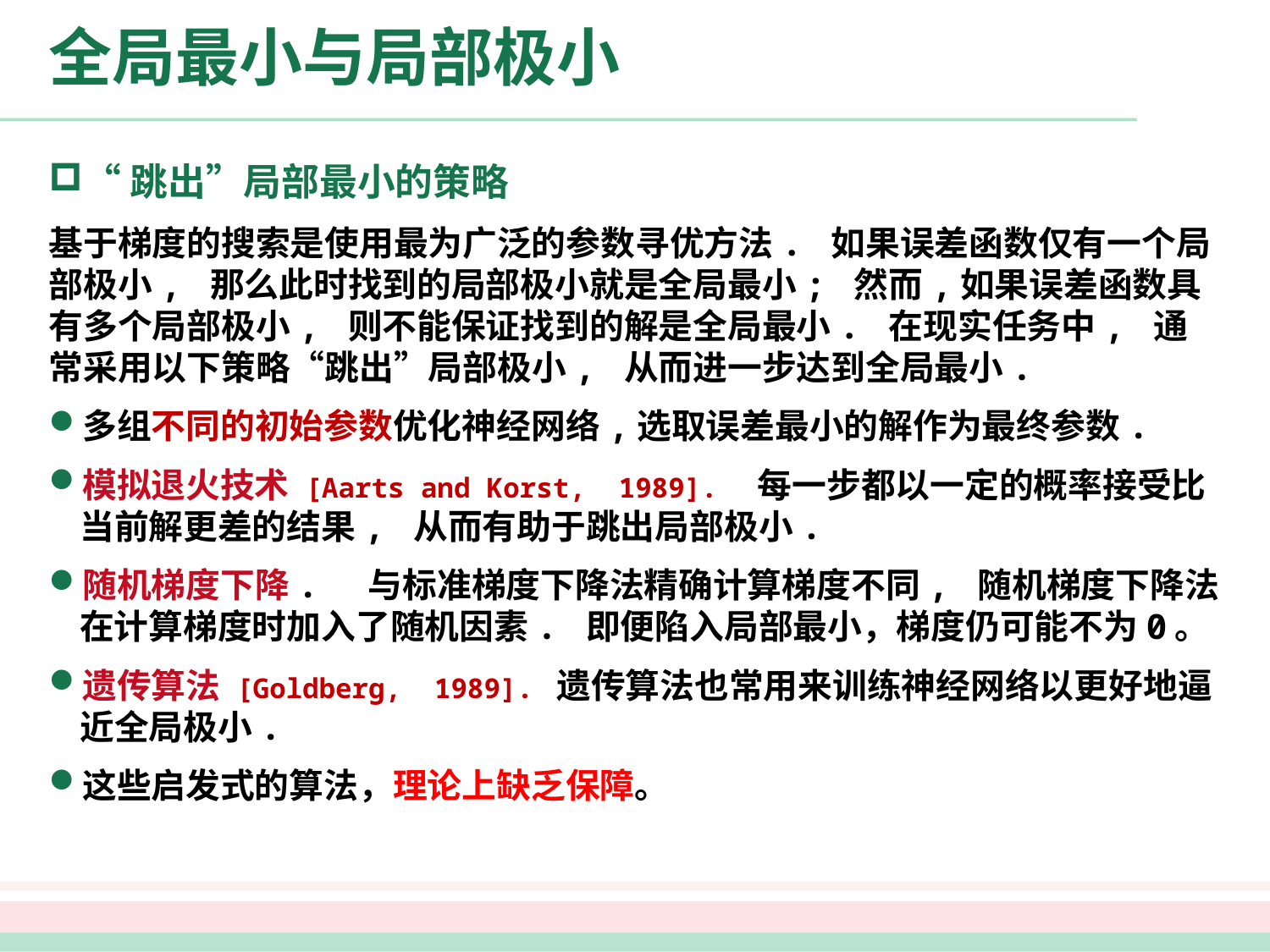

# 全局最小与局部极小
“跳出”局部最小的策略
基于梯度的搜索是使用最为广泛的参数寻优方法. 如果误差函数仅有一个局部极小, 那么此时找到的局部极小就是全局最小; 然而,如果误差函数具有多个局部极小, 则不能保证找到的解是全局最小. 在现实任务中, 通常采用以下策略“跳出”局部极小, 从而进一步达到全局最小.
多组不同的初始参数优化神经网络,选取误差最小的解作为最终参数.
模拟退火技术 [Aarts and Korst,  1989].  每一步都以一定的概率接受比当前解更差的结果, 从而有助于跳出局部极小.
随机梯度下降.  与标准梯度下降法精确计算梯度不同, 随机梯度下降法在计算梯度时加入了随机因素. 即便陷入局部最小，梯度仍可能不为0。
遗传算法 [Goldberg,  1989]. 遗传算法也常用来训练神经网络以更好地逼近全局极小.
这些启发式的算法，理论上缺乏保障。